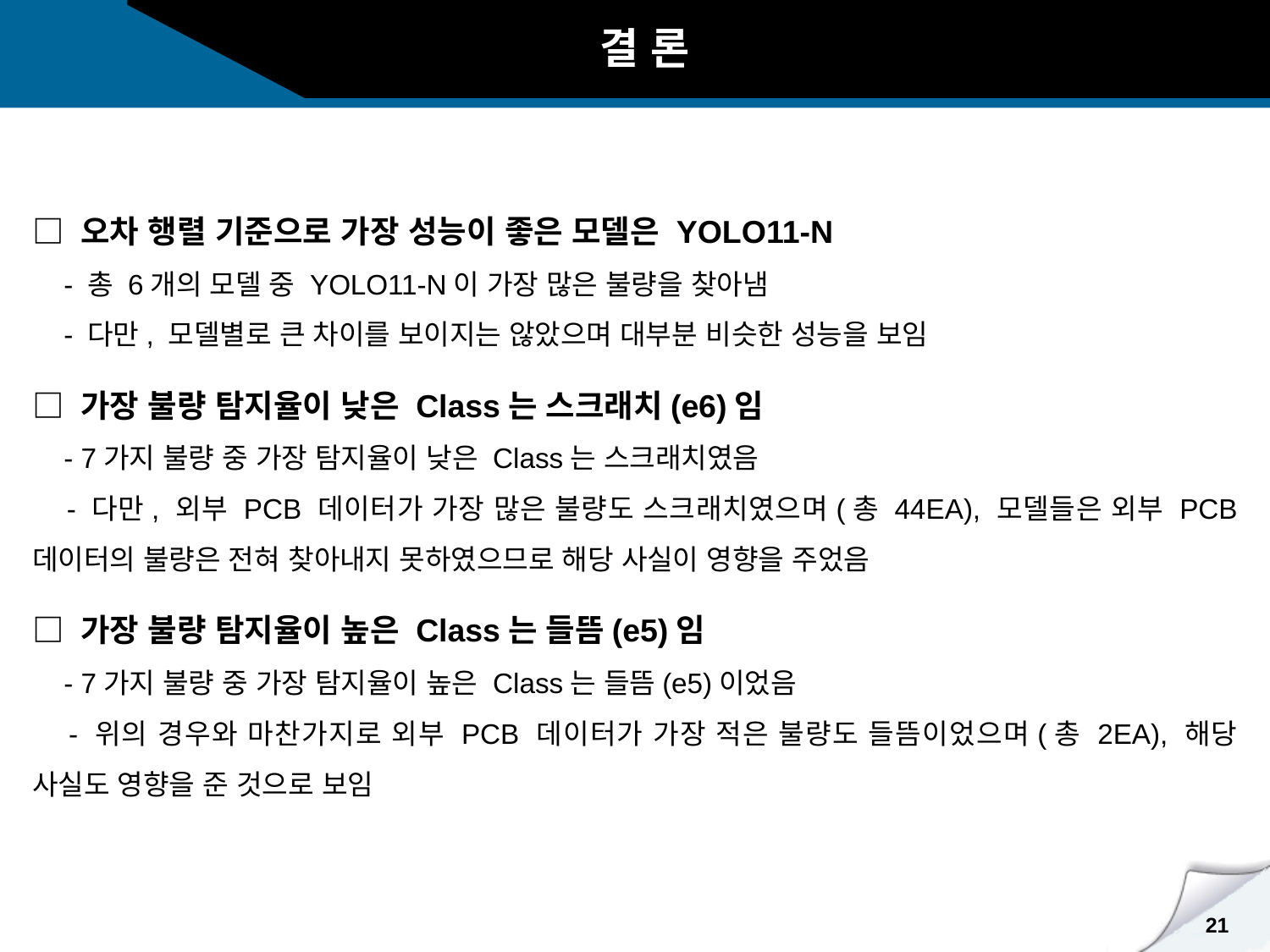

결 론
□ 오차 행렬 기준으로 가장 성능이 좋은 모델은 YOLO11-N
    - 총 6개의 모델 중 YOLO11-N이 가장 많은 불량을 찾아냄
    - 다만, 모델별로 큰 차이를 보이지는 않았으며 대부분 비슷한 성능을 보임

□ 가장 불량 탐지율이 낮은 Class는 스크래치(e6)임
    - 7가지 불량 중 가장 탐지율이 낮은 Class는 스크래치였음
    - 다만, 외부 PCB 데이터가 가장 많은 불량도 스크래치였으며(총 44EA), 모델들은 외부 PCB 데이터의 불량은 전혀 찾아내지 못하였으므로 해당 사실이 영향을 주었음

□ 가장 불량 탐지율이 높은 Class는 들뜸(e5)임
    - 7가지 불량 중 가장 탐지율이 높은 Class는 들뜸(e5)이었음
    - 위의 경우와 마찬가지로 외부 PCB 데이터가 가장 적은 불량도 들뜸이었으며(총 2EA), 해당 사실도 영향을 준 것으로 보임